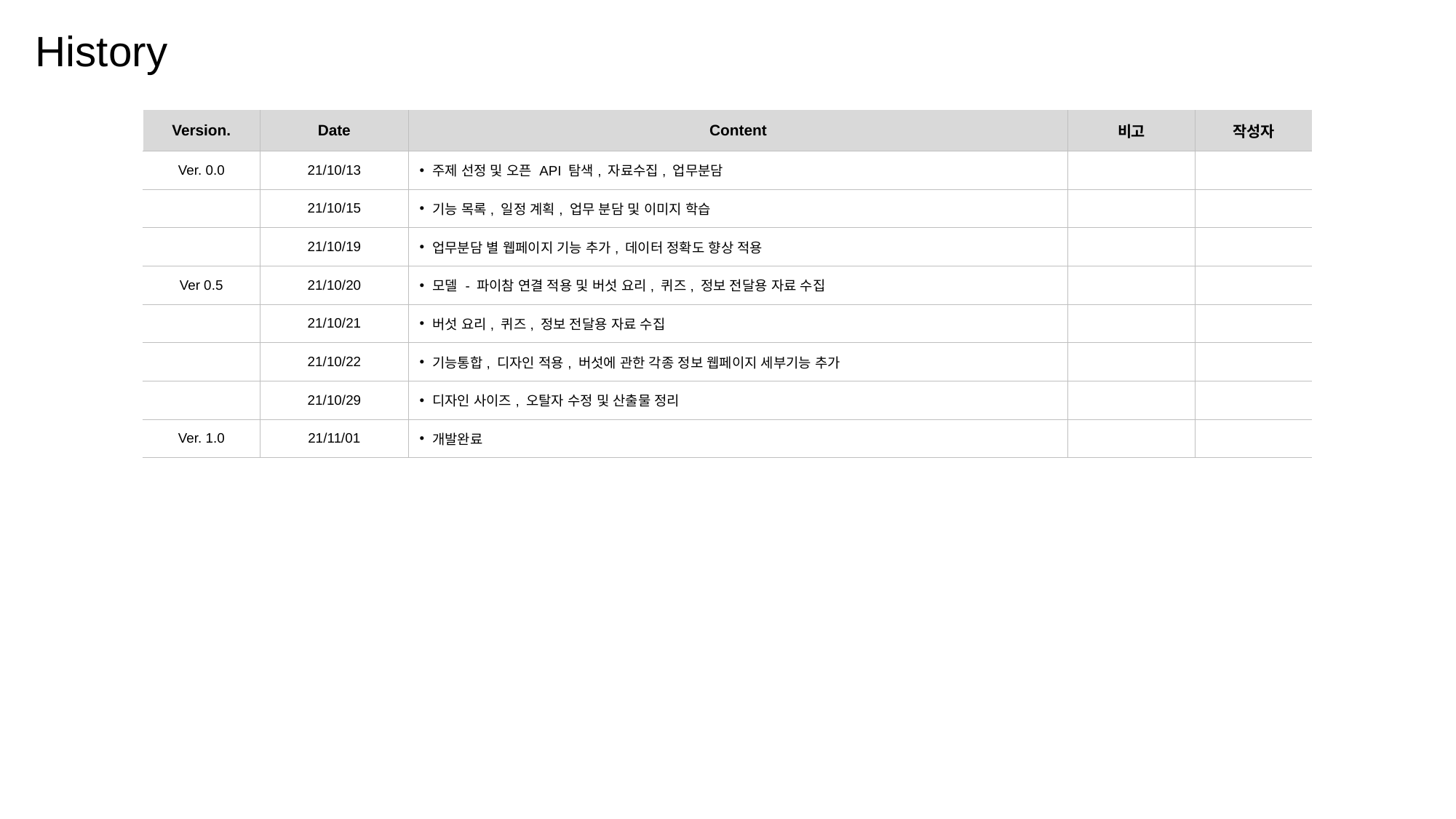

# History
| Version. | Date | Content | 비고 | 작성자 |
| --- | --- | --- | --- | --- |
| Ver. 0.0 | 21/10/13 | 주제 선정 및 오픈 API 탐색, 자료수집, 업무분담 |  |  |
|  | 21/10/15 | 기능 목록, 일정 계획, 업무 분담 및 이미지 학습 |  |  |
|  | 21/10/19 | 업무분담 별 웹페이지 기능 추가, 데이터 정확도 향상 적용 |  |  |
| Ver 0.5 | 21/10/20 | 모델 - 파이참 연결 적용 및 버섯 요리, 퀴즈, 정보 전달용 자료 수집 |  |  |
|  | 21/10/21 | 버섯 요리, 퀴즈, 정보 전달용 자료 수집 |  |  |
|  | 21/10/22 | 기능통합, 디자인 적용, 버섯에 관한 각종 정보 웹페이지 세부기능 추가 |  |  |
|  | 21/10/29 | 디자인 사이즈, 오탈자 수정 및 산출물 정리 |  |  |
| Ver. 1.0 | 21/11/01 | 개발완료 |  |  |